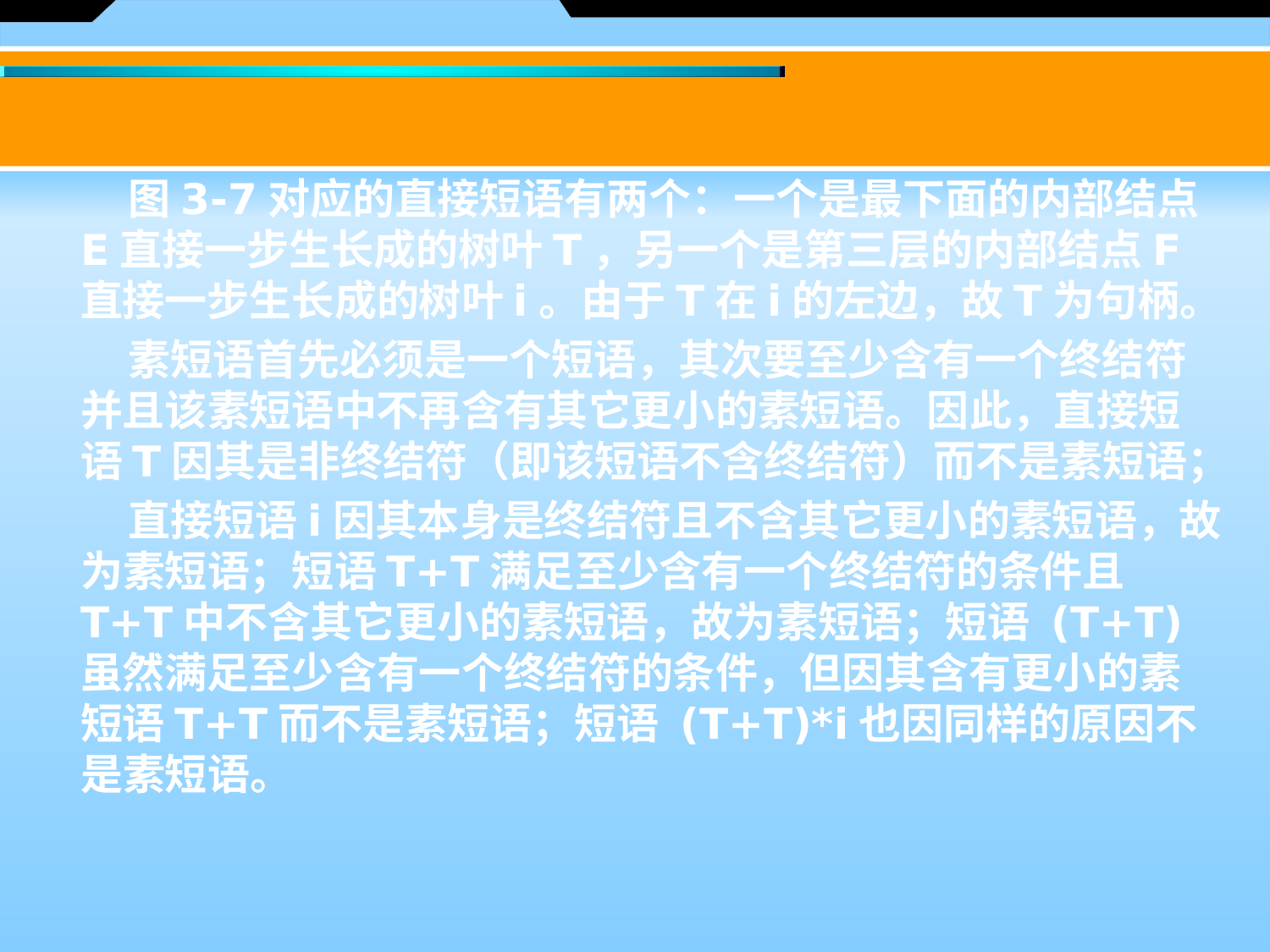

图3-7对应的直接短语有两个：一个是最下面的内部结点E直接一步生长成的树叶T，另一个是第三层的内部结点F直接一步生长成的树叶i。由于T在i的左边，故T为句柄。
         素短语首先必须是一个短语，其次要至少含有一个终结符并且该素短语中不再含有其它更小的素短语。因此，直接短语T因其是非终结符（即该短语不含终结符）而不是素短语；
         直接短语i因其本身是终结符且不含其它更小的素短语，故为素短语；短语T+T满足至少含有一个终结符的条件且T+T中不含其它更小的素短语，故为素短语；短语 (T+T) 虽然满足至少含有一个终结符的条件，但因其含有更小的素短语T+T而不是素短语；短语 (T+T)*i也因同样的原因不是素短语。